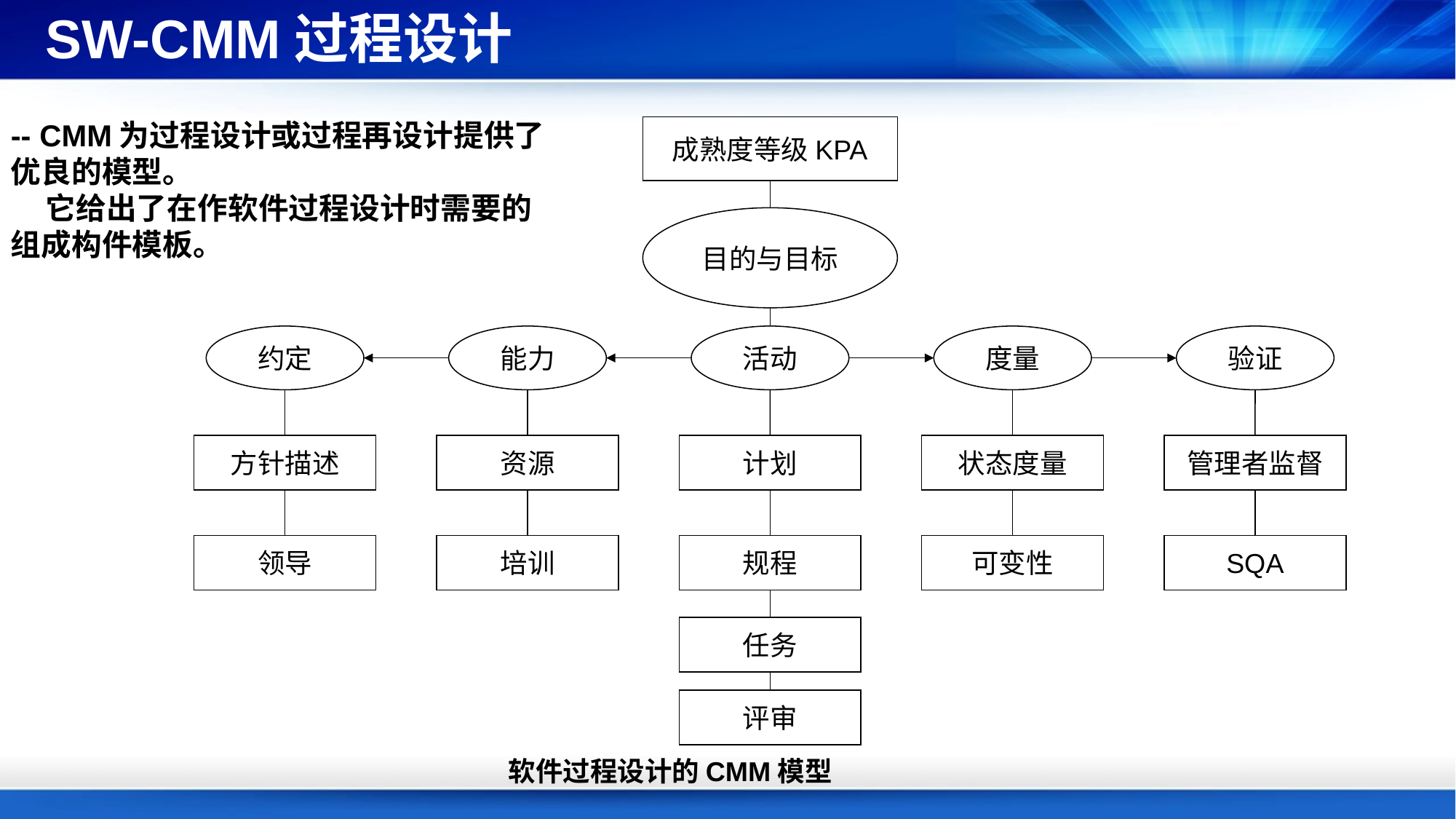

SW-CMM过程设计
-- CMM为过程设计或过程再设计提供了优良的模型。
    它给出了在作软件过程设计时需要的组成构件模板。
成熟度等级KPA
目的与目标
约定
能力
活动
度量
验证
方针描述
资源
计划
状态度量
管理者监督
领导
培训
规程
可变性
SQA
任务
评审
    软件过程设计的CMM模型